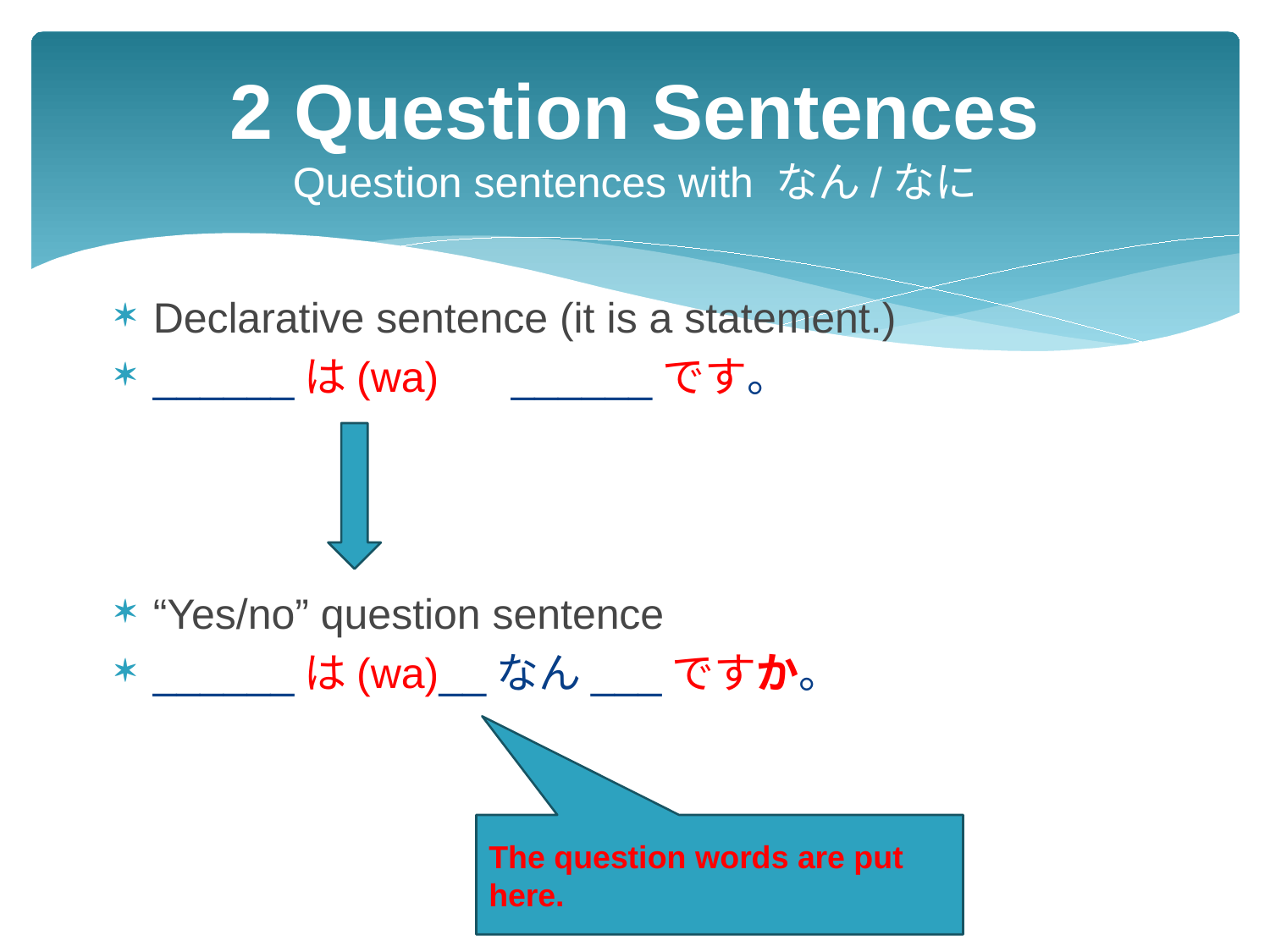

# 2 Question Sentences Question sentences with なん/なに
Declarative sentence (it is a statement.)
______は(wa)　 ______です。

“Yes/no” question sentence
______は(wa)__なん___ですか。

The question words are put here.